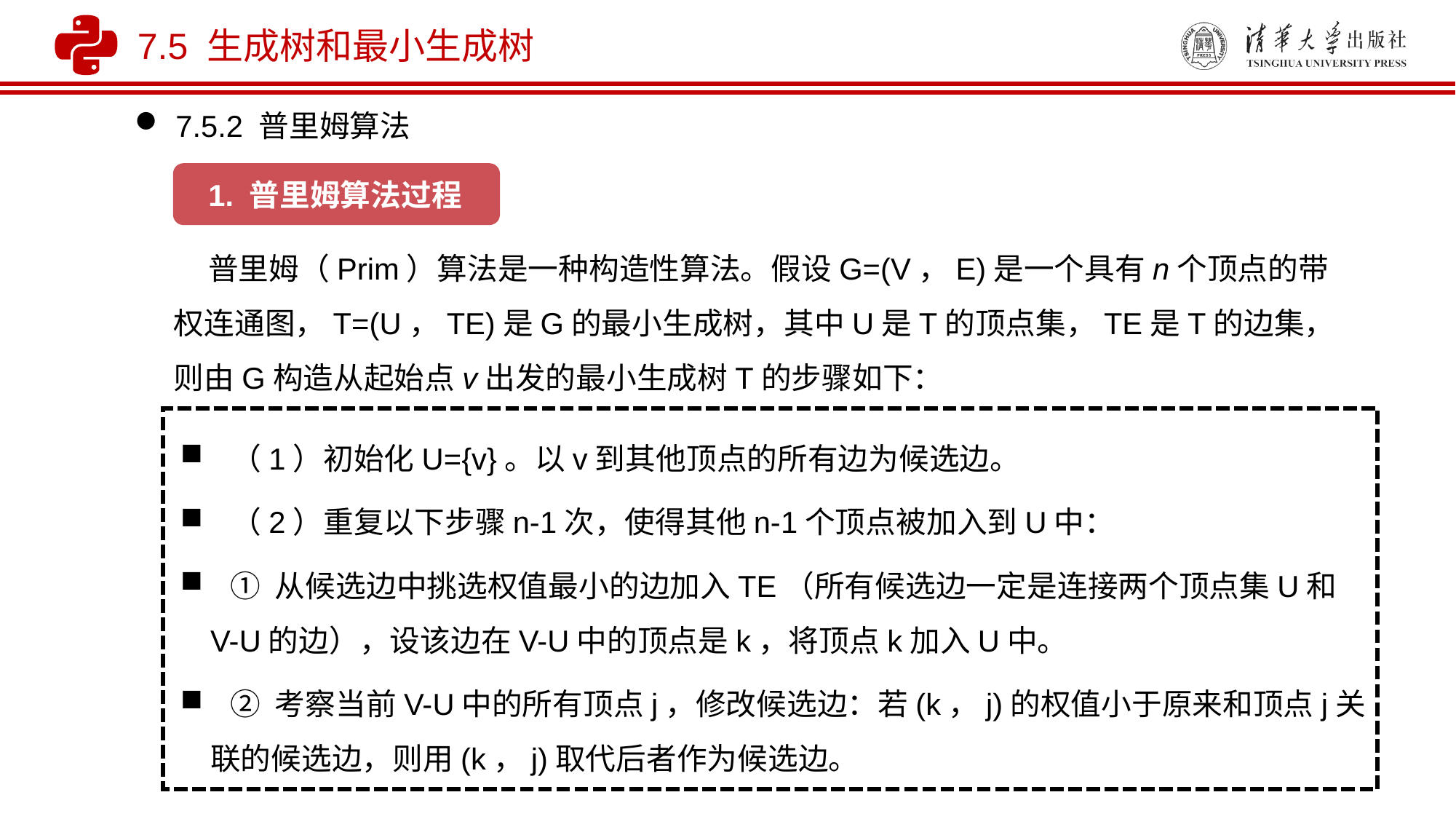

7.5 生成树和最小生成树
7.5.2 普里姆算法

1. 普里姆算法过程
    普里姆（Prim）算法是一种构造性算法。假设G=(V，E)是一个具有n个顶点的带权连通图，T=(U，TE)是G的最小生成树，其中U是T的顶点集，TE是T的边集，则由G构造从起始点v出发的最小生成树T的步骤如下：
  （1）初始化U={v}。以v到其他顶点的所有边为候选边。
  （2）重复以下步骤n-1次，使得其他n-1个顶点被加入到U中：
   ① 从候选边中挑选权值最小的边加入TE（所有候选边一定是连接两个顶点集U和V-U的边），设该边在V-U中的顶点是k，将顶点k加入U中。
   ② 考察当前V-U中的所有顶点j，修改候选边：若(k，j)的权值小于原来和顶点j关联的候选边，则用(k，j)取代后者作为候选边。